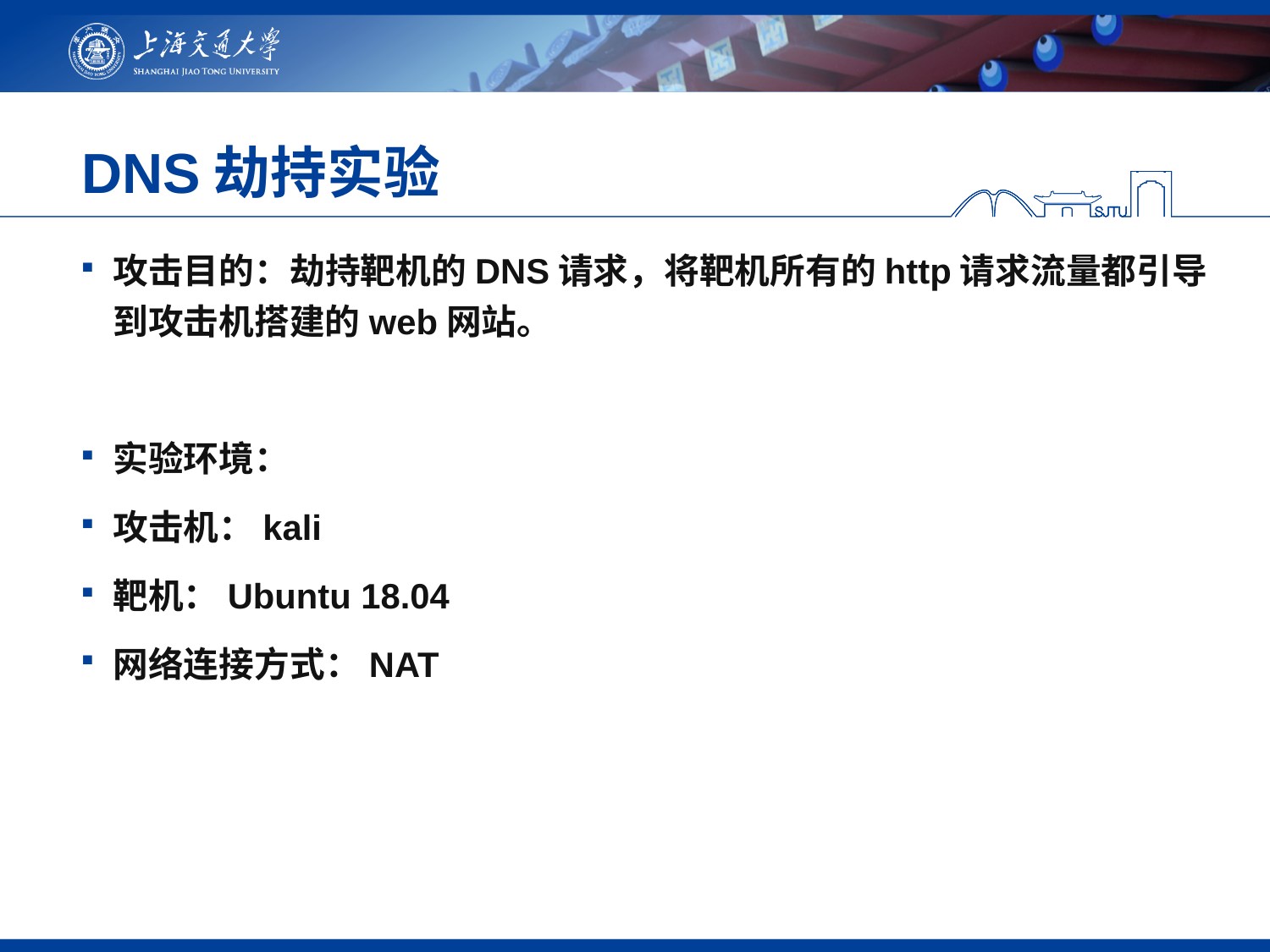

# DNS劫持实验
攻击目的：劫持靶机的DNS请求，将靶机所有的http请求流量都引导到攻击机搭建的web网站。

实验环境：
攻击机：kali
靶机：Ubuntu 18.04
网络连接方式：NAT